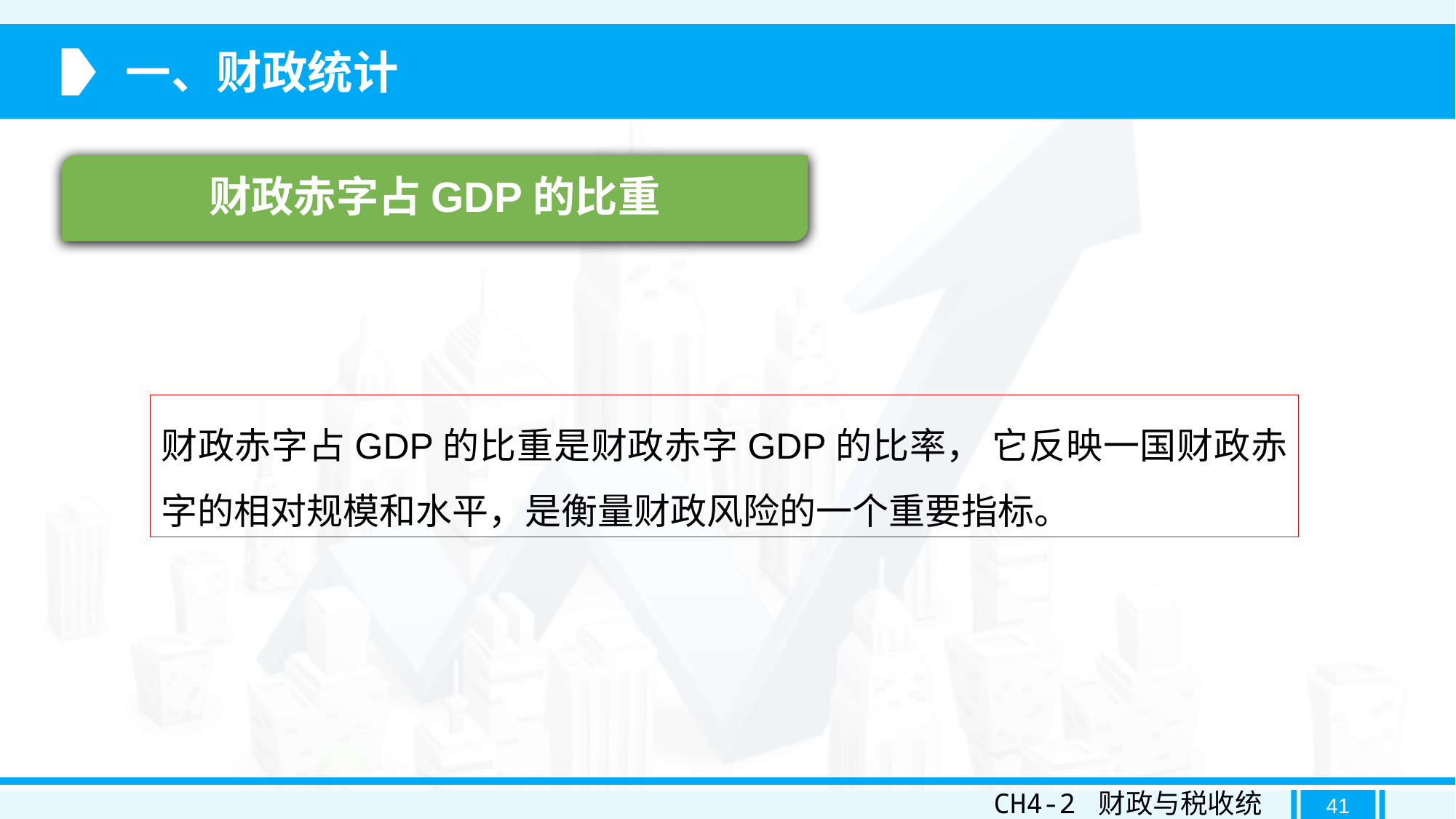

一、财政统计

财政赤字占GDP的比重
财政赤字占GDP的比重是财政赤字GDP的比率， 它反映一国财政赤字的相对规模和水平，是衡量财政风险的一个重要指标。
CH4-2 财政与税收统计
41